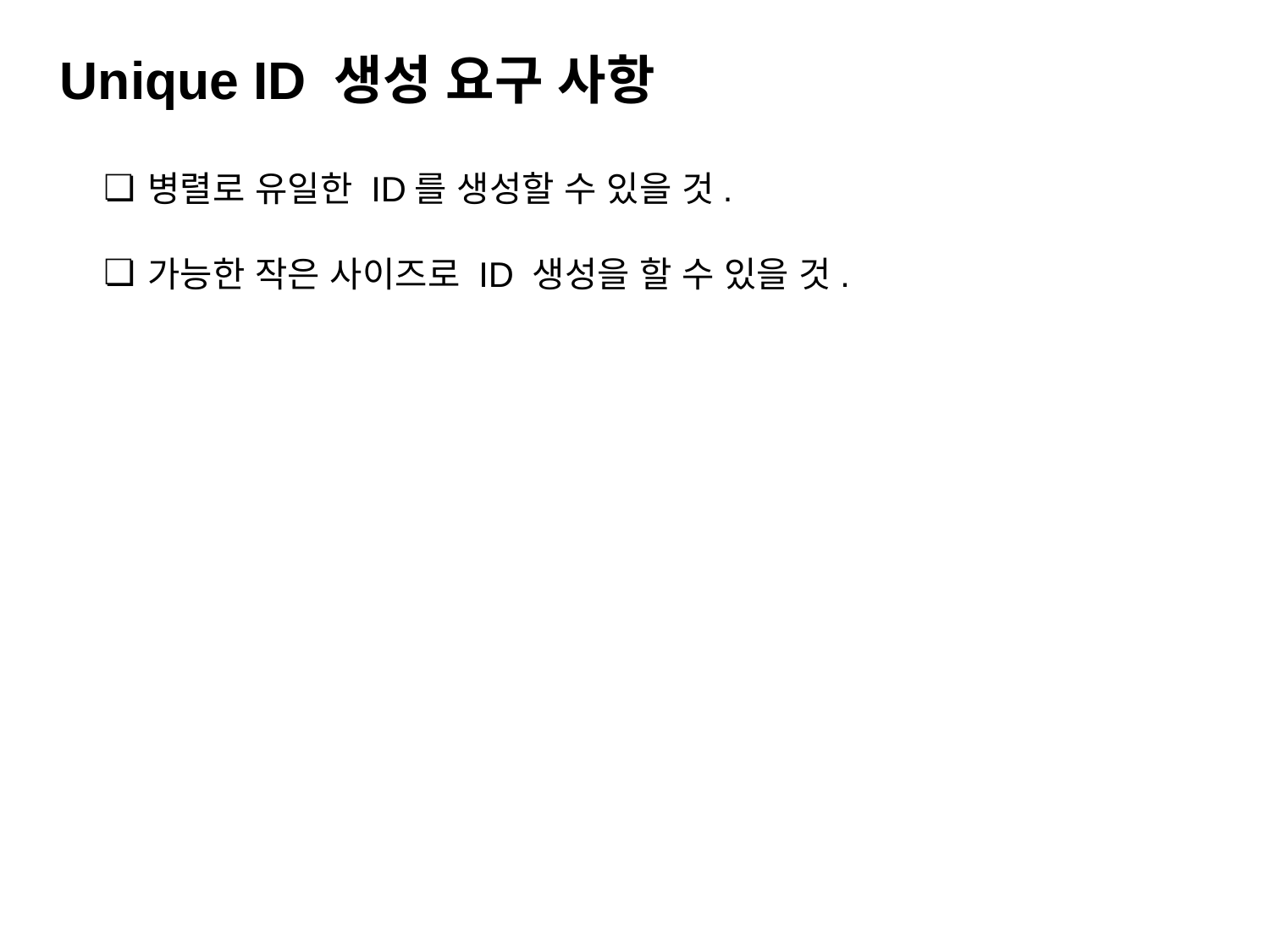

Unique ID 생성 요구 사항
병렬로 유일한 ID를 생성할 수 있을 것.
가능한 작은 사이즈로 ID 생성을 할 수 있을 것.